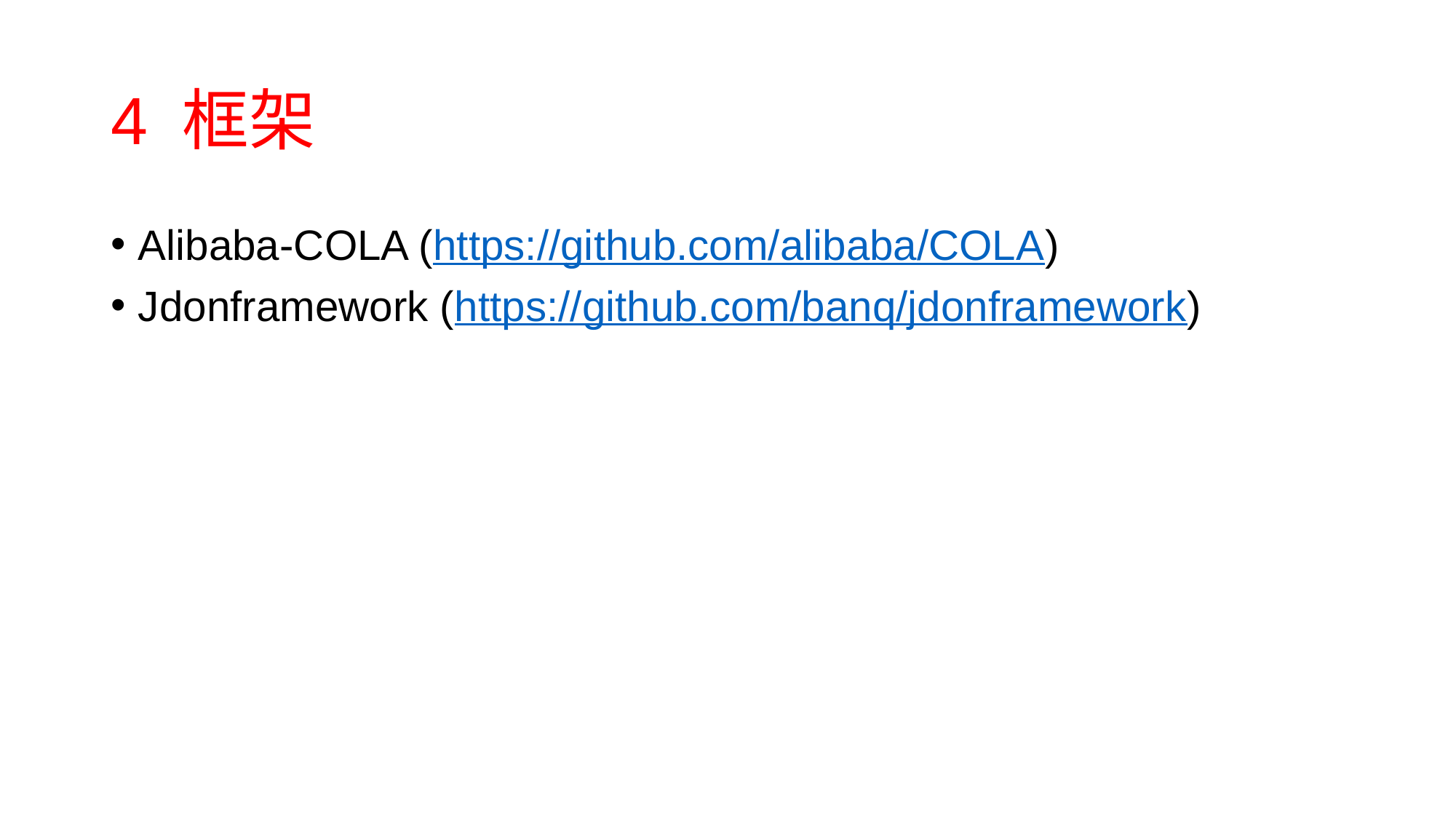

# 4 框架
Alibaba-COLA (https://github.com/alibaba/COLA)
Jdonframework (https://github.com/banq/jdonframework)